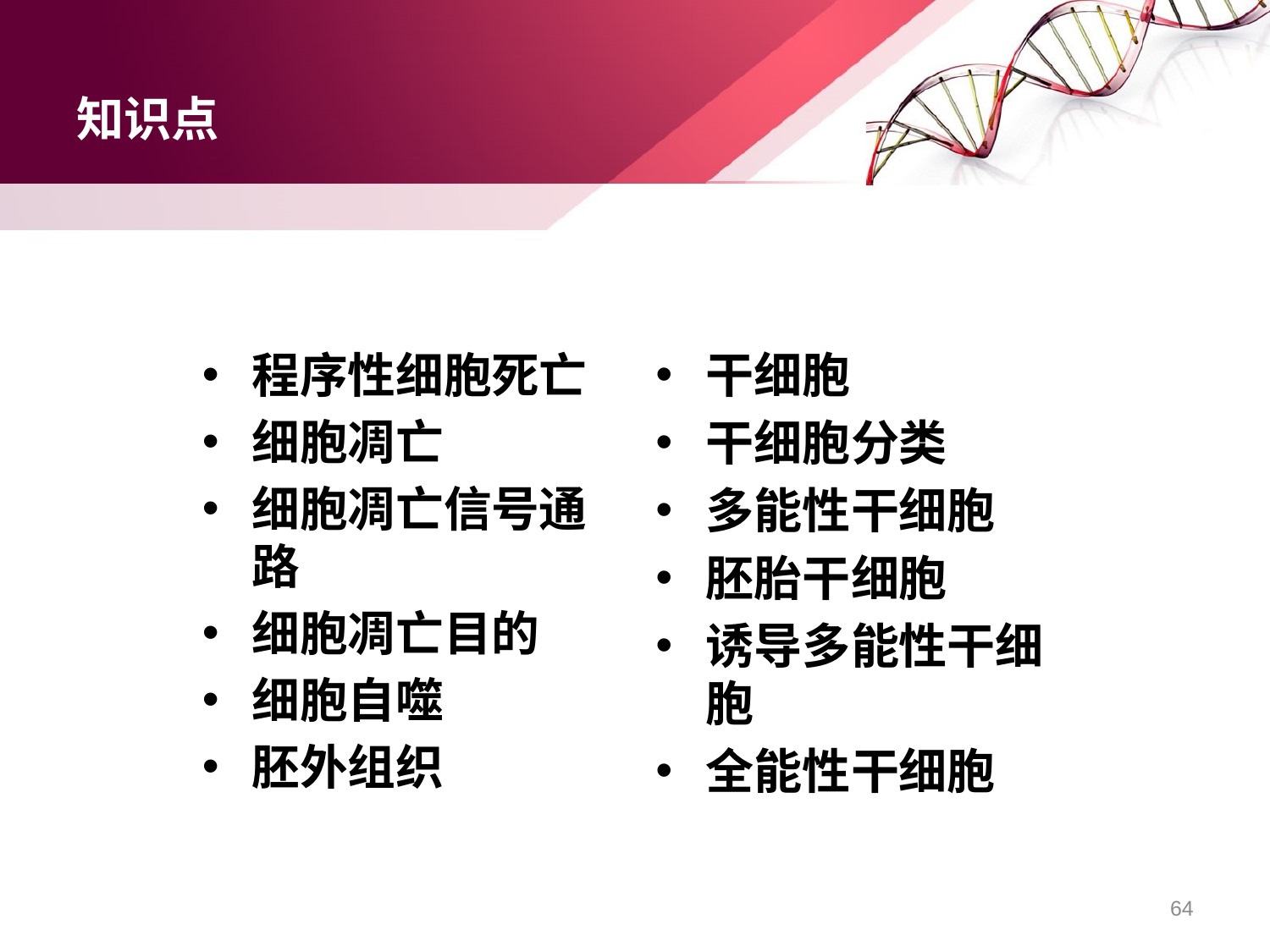

# 知识点
程序性细胞死亡
细胞凋亡
细胞凋亡信号通路
细胞凋亡目的
细胞自噬
胚外组织
干细胞
干细胞分类
多能性干细胞
胚胎干细胞
诱导多能性干细胞
全能性干细胞
64